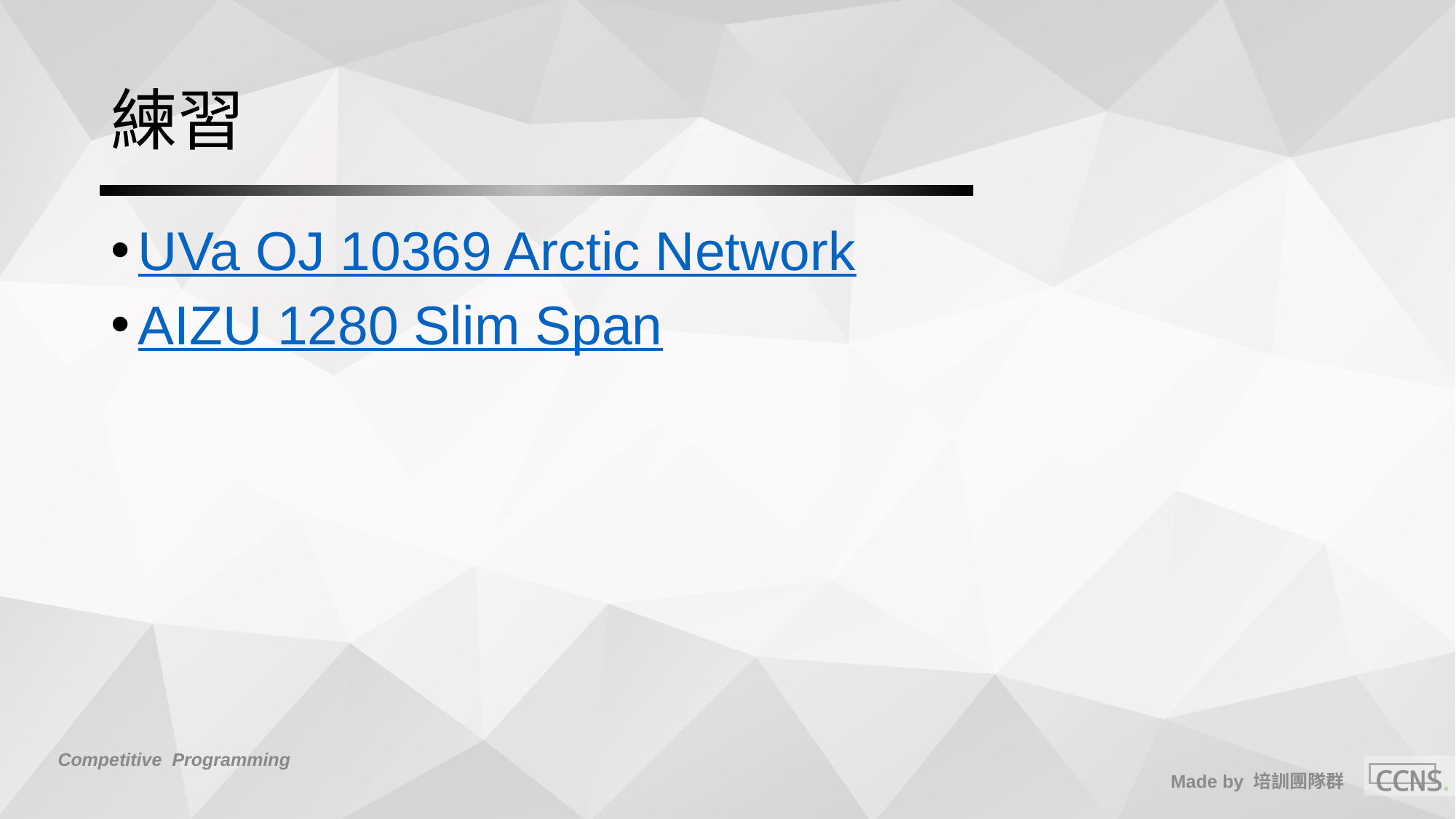

# 練習
UVa OJ 10369 Arctic Network
AIZU 1280 Slim Span